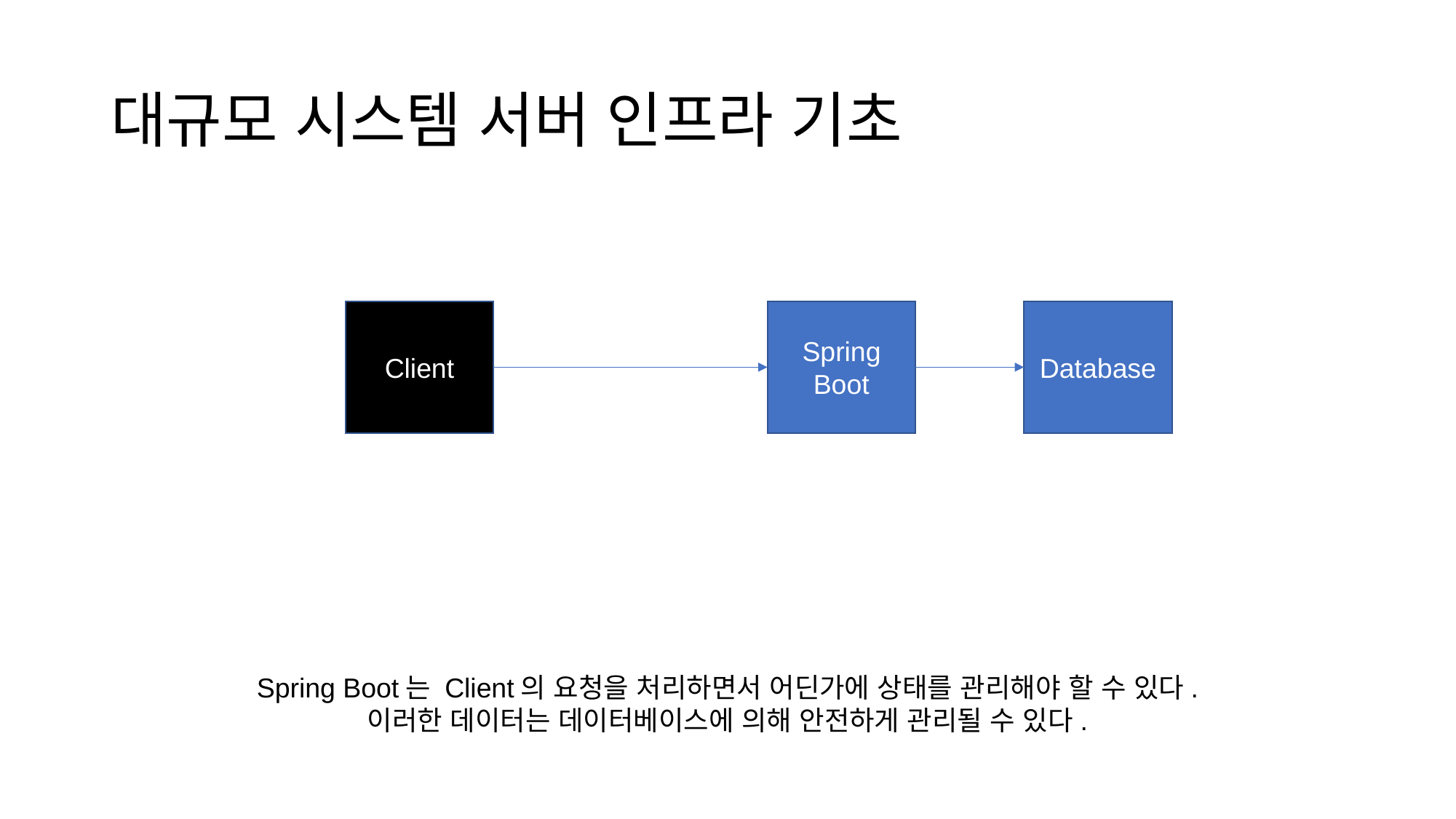

# 대규모 시스템 서버 인프라 기초
Client
Spring
Boot
Database
Spring Boot는 Client의 요청을 처리하면서 어딘가에 상태를 관리해야 할 수 있다.
이러한 데이터는 데이터베이스에 의해 안전하게 관리될 수 있다.